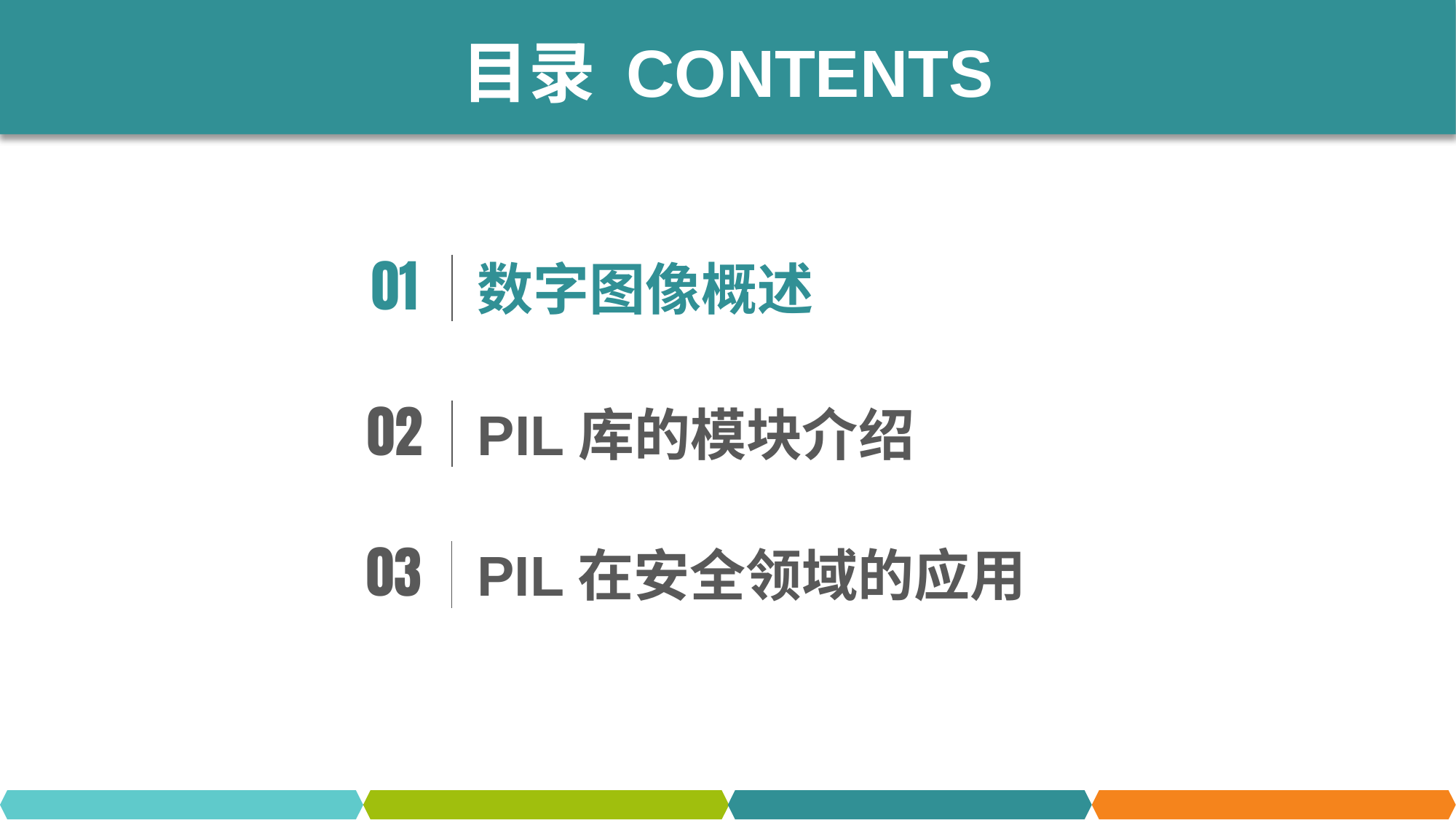

目录 CONTENTS
01
数字图像概述
02
PIL库的模块介绍
03
PIL在安全领域的应用